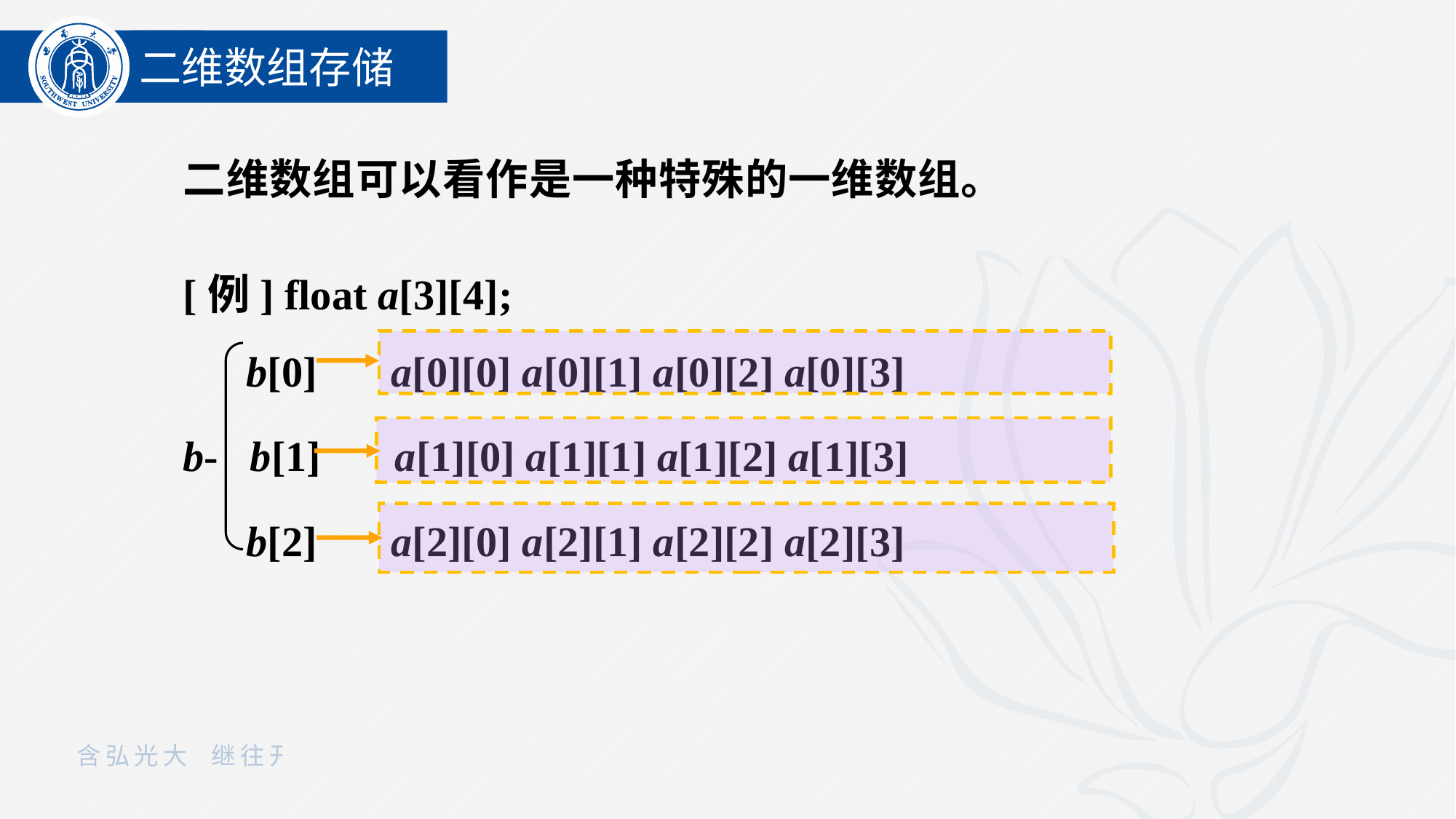

二维数组存储
二维数组可以看作是一种特殊的一维数组。

[例] float a[3][4];
      b[0]       a[0][0] a[0][1] a[0][2] a[0][3]
b-   b[1]       a[1][0] a[1][1] a[1][2] a[1][3]
      b[2]       a[2][0] a[2][1] a[2][2] a[2][3]